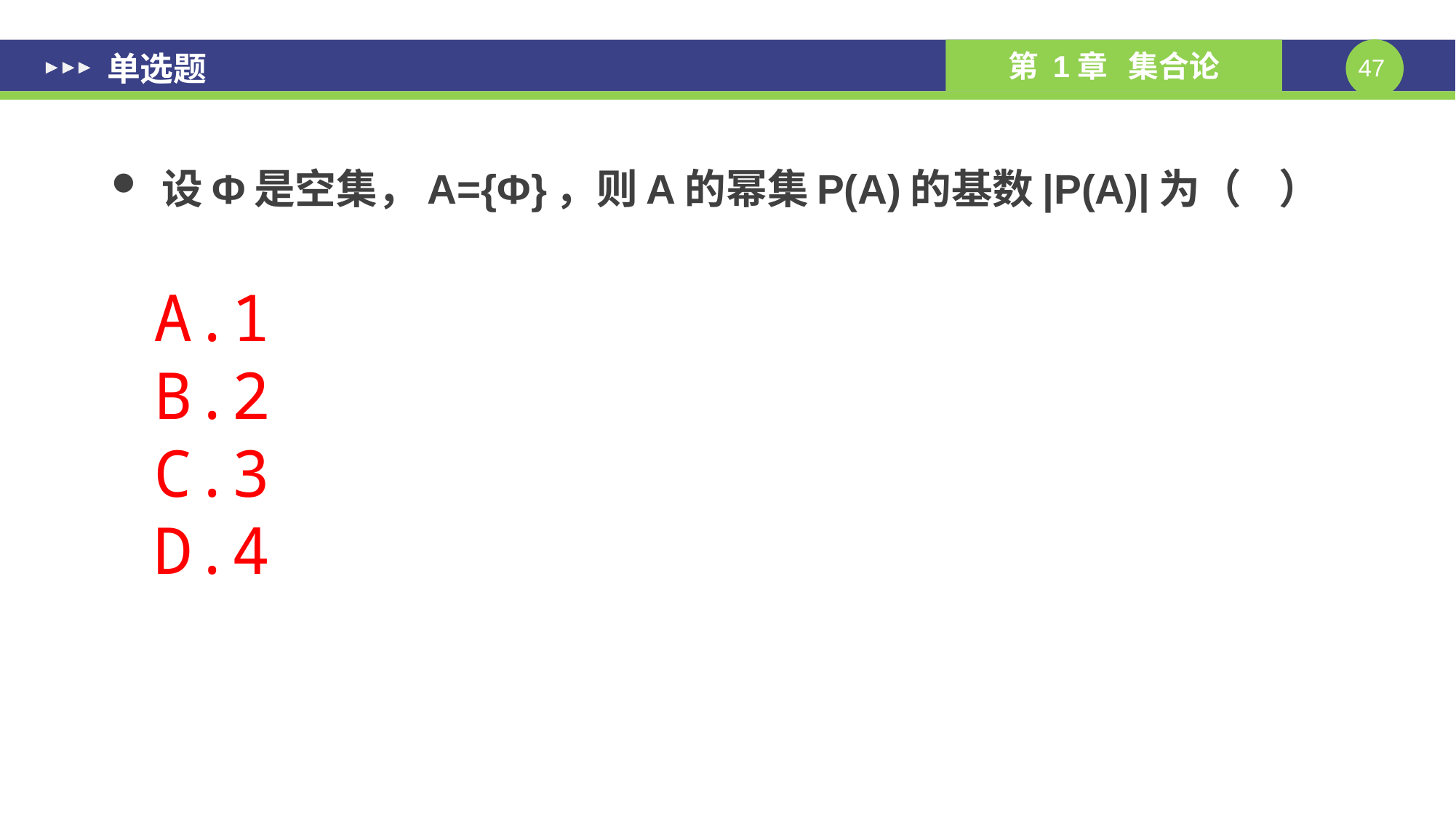

# 单选题
设Φ是空集，A={Φ}，则A的幂集P(A)的基数|P(A)|为（    ）
A.1
B.2
C.3
D.4